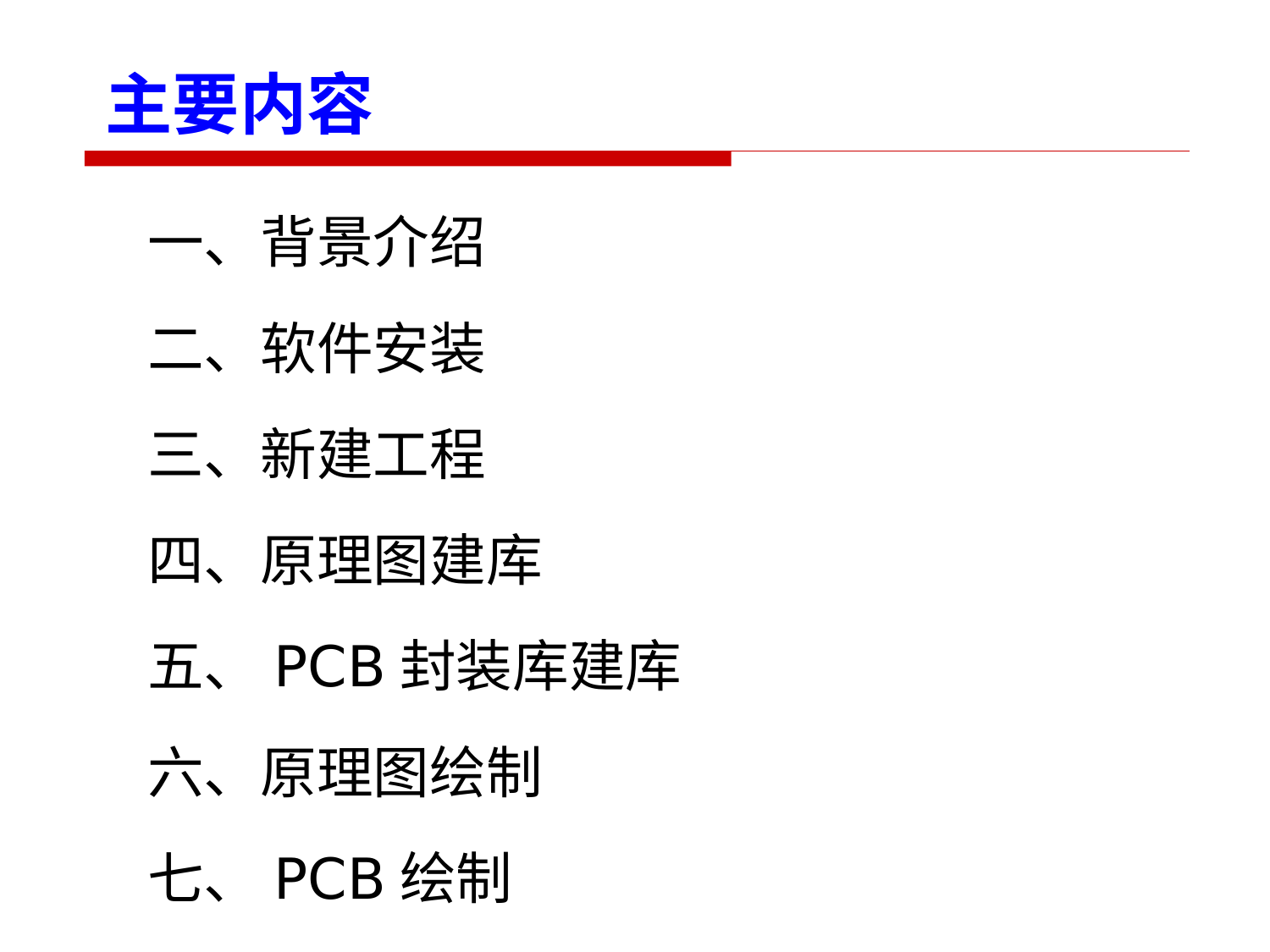

主要内容
一、背景介绍
二、软件安装
三、新建工程
四、原理图建库
五、PCB封装库建库
六、原理图绘制
七、PCB绘制